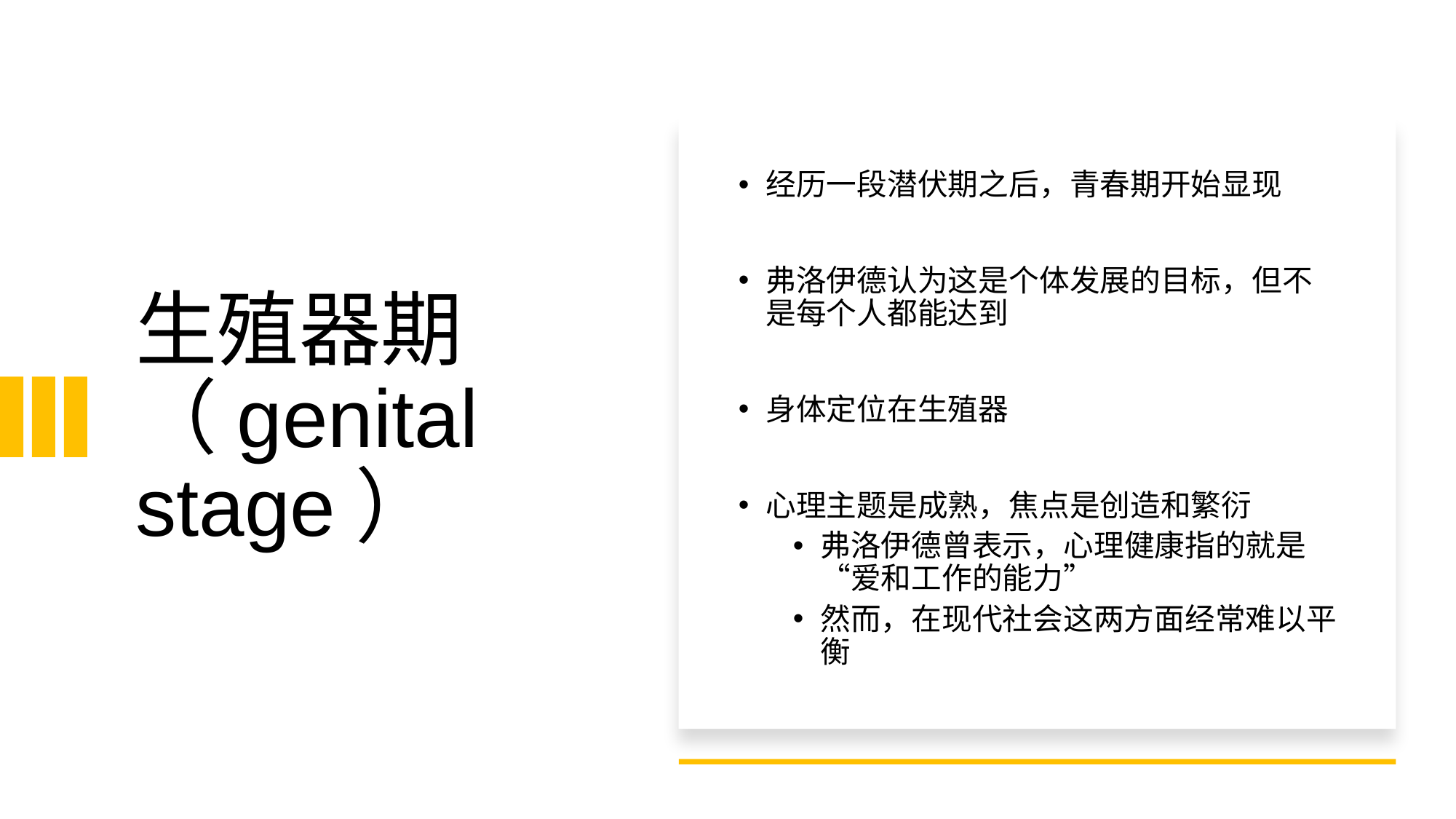

# 生殖器期（genital stage）
经历一段潜伏期之后，青春期开始显现

弗洛伊德认为这是个体发展的目标，但不是每个人都能达到

身体定位在生殖器

心理主题是成熟，焦点是创造和繁衍
弗洛伊德曾表示，心理健康指的就是“爱和工作的能力”
然而，在现代社会这两方面经常难以平衡